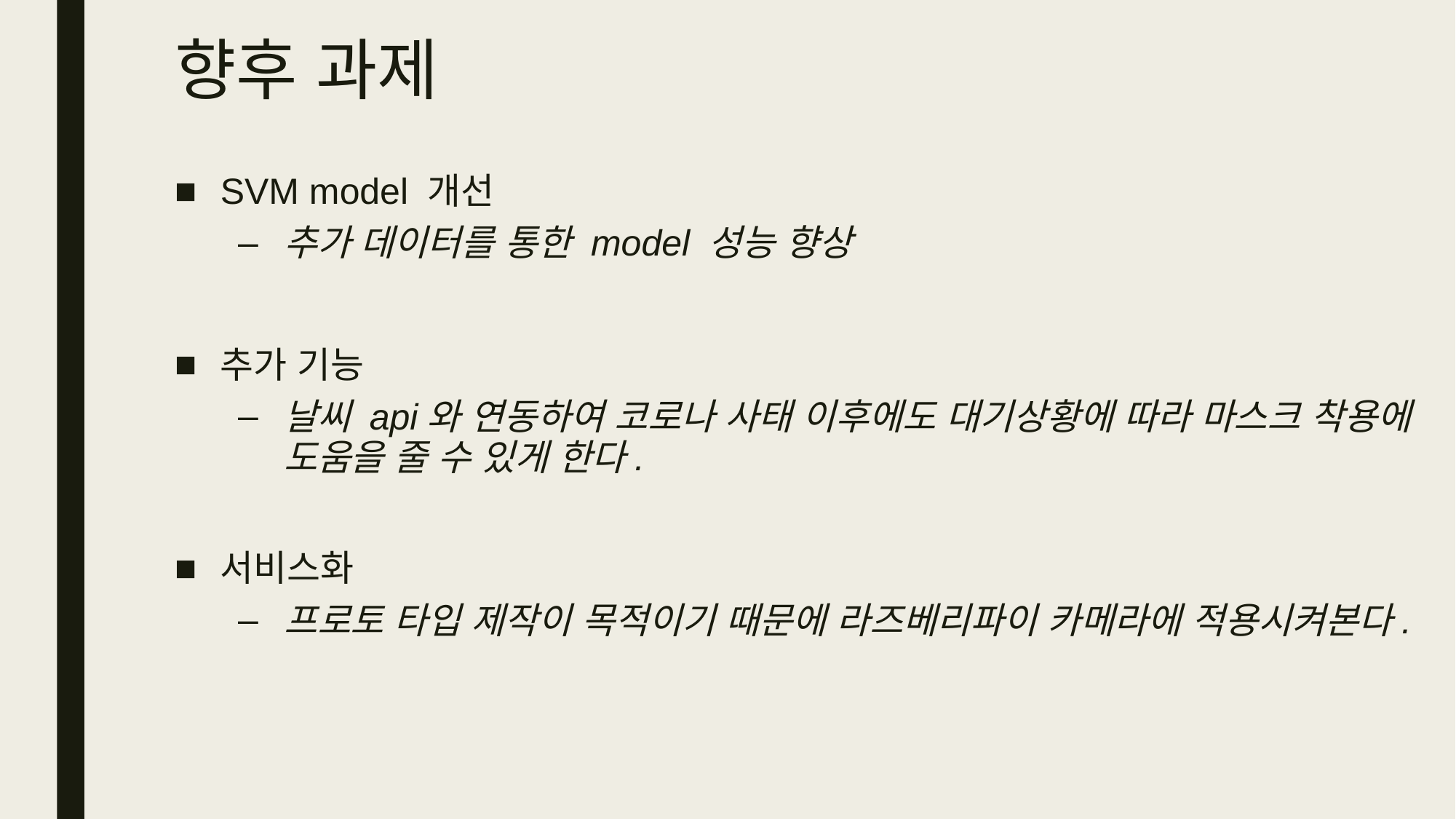

# 향후 과제
SVM model 개선
추가 데이터를 통한 model 성능 향상

추가 기능
날씨 api와 연동하여 코로나 사태 이후에도 대기상황에 따라 마스크 착용에 도움을 줄 수 있게 한다.

서비스화
프로토 타입 제작이 목적이기 때문에 라즈베리파이 카메라에 적용시켜본다.